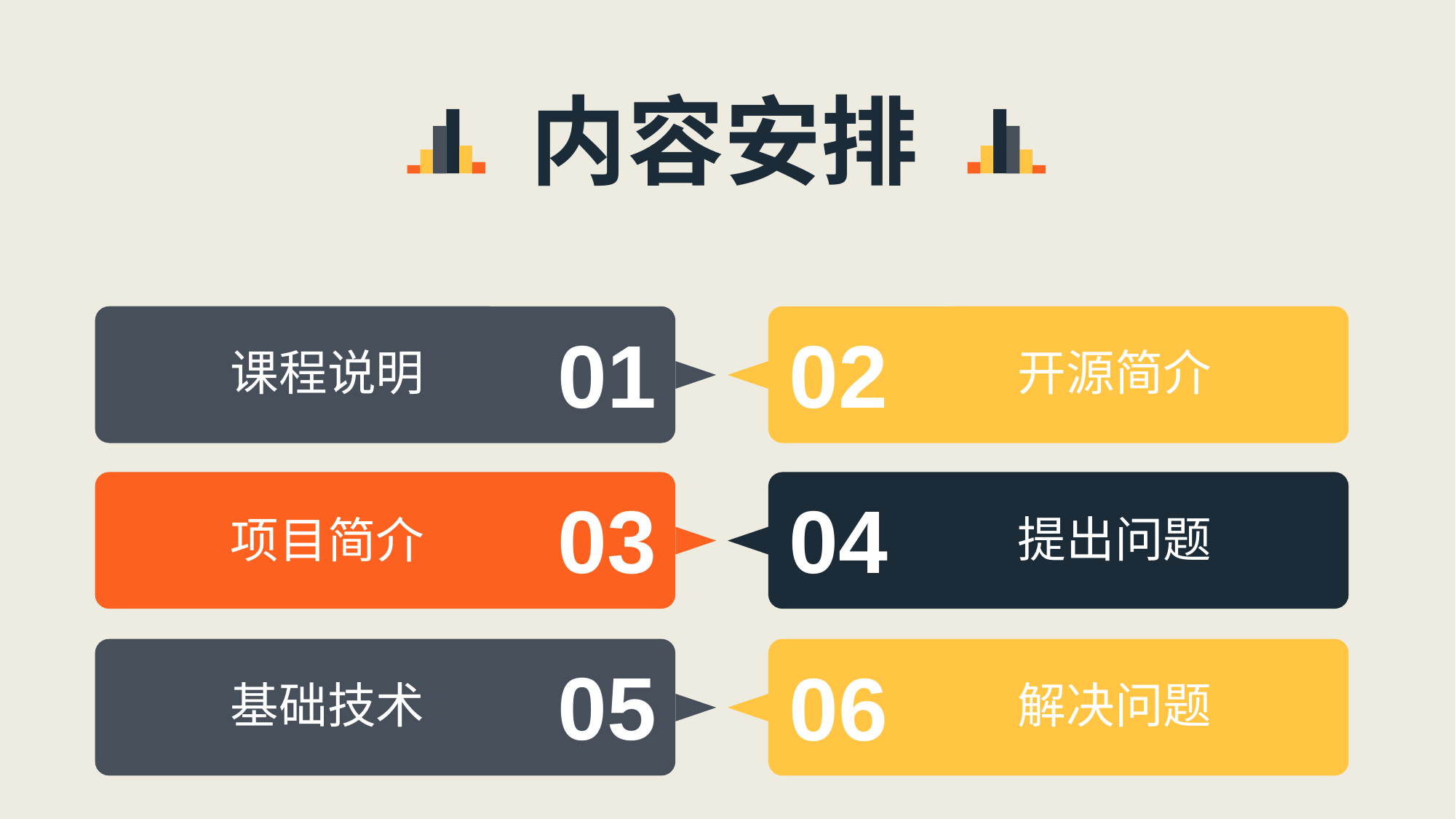

内容安排

01
02
课程说明
开源简介

03
04
提出问题
项目简介

05
06
基础技术
解决问题